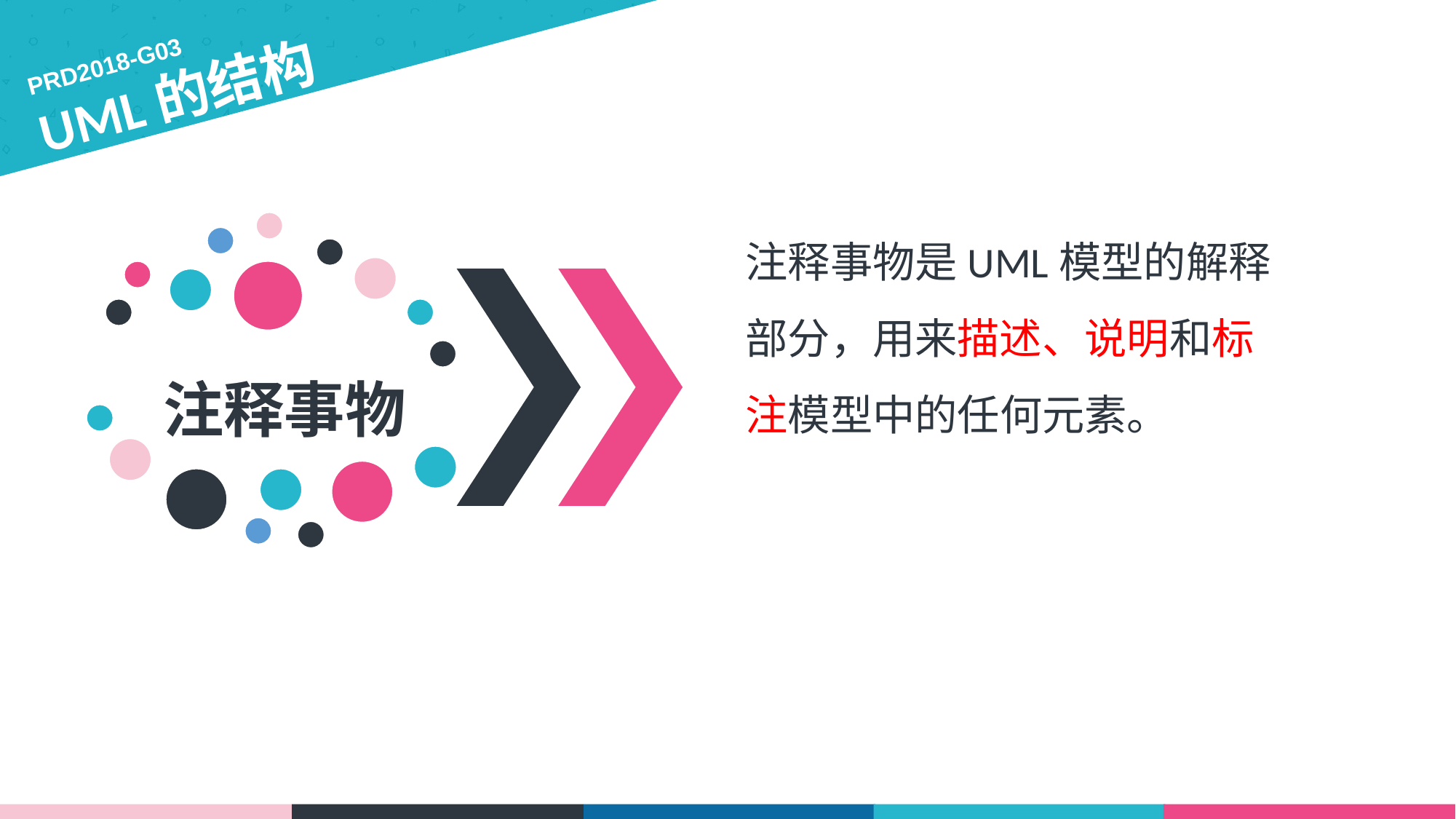

PRD2018-G03
UML的结构
注释事物是UML模型的解释部分，用来描述、说明和标注模型中的任何元素。

注释事物